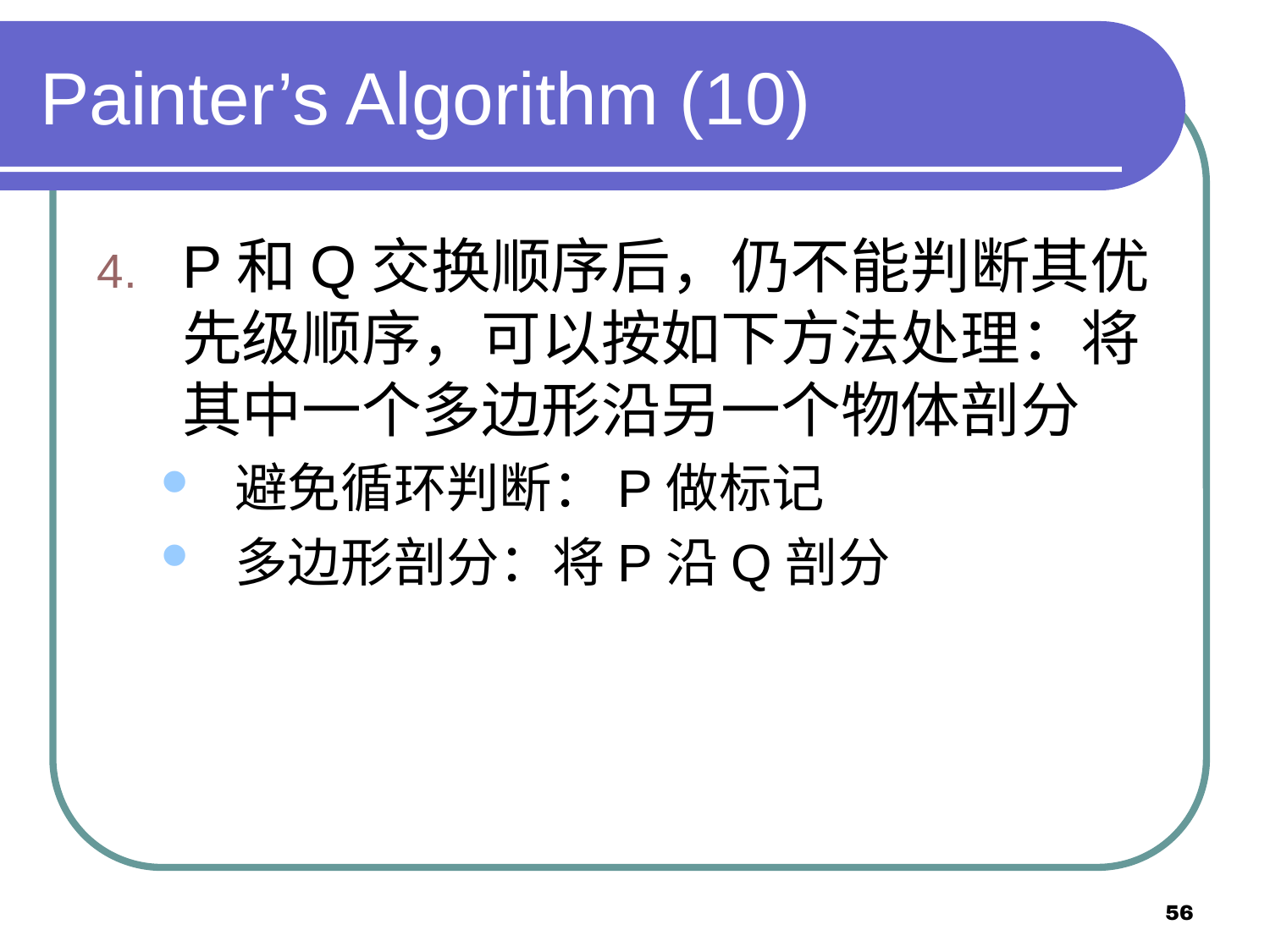

# Painter’s Algorithm (10)
P和Q交换顺序后，仍不能判断其优先级顺序，可以按如下方法处理：将其中一个多边形沿另一个物体剖分
避免循环判断：P做标记
多边形剖分：将P沿Q剖分
56